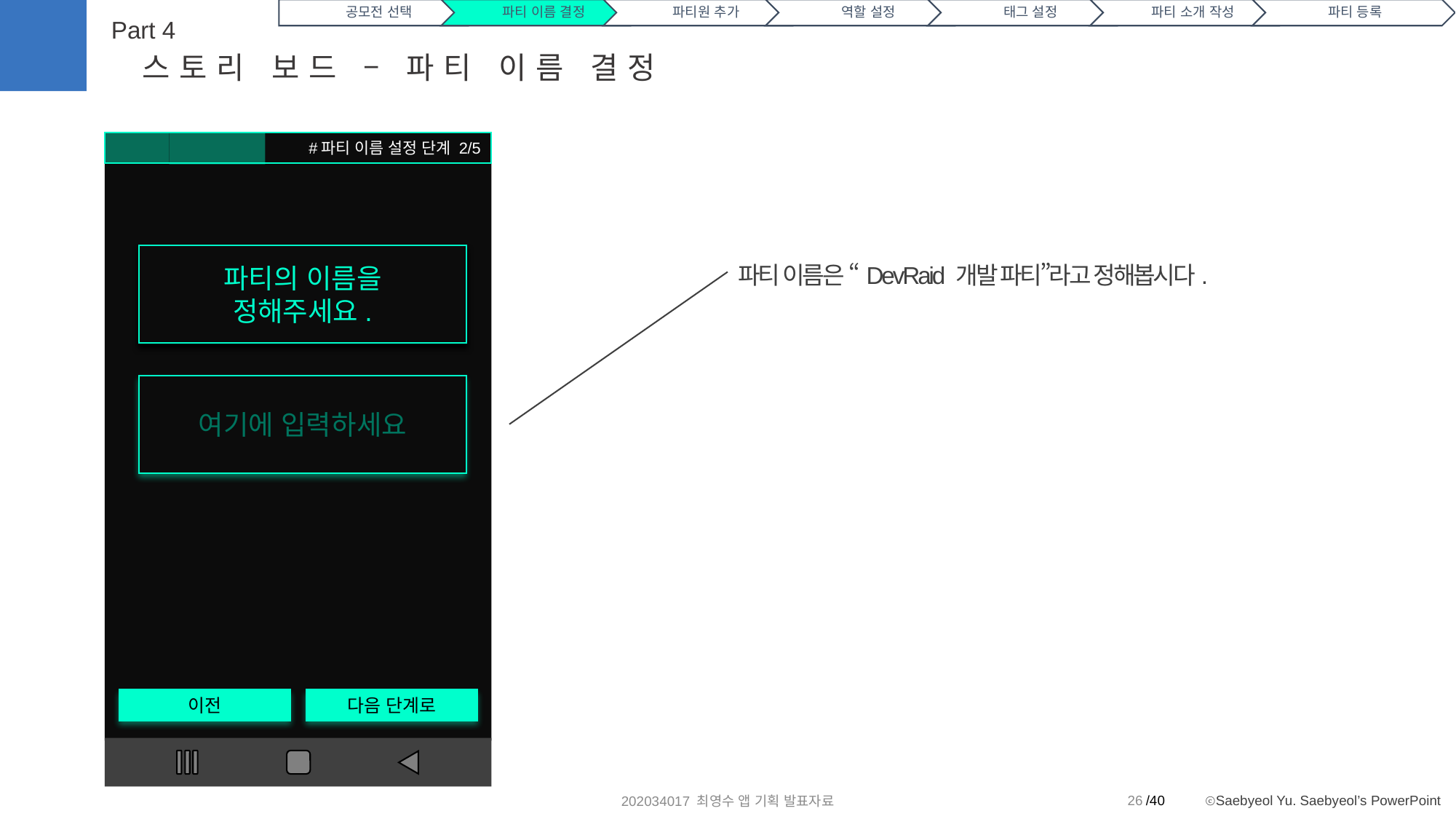

공모전 선택
파티 이름 결정
파티원 추가
역할 설정
태그 설정
파티 소개 작성
파티 등록
Part 4
스토리 보드 – 파티 이름 결정

이전
다음 단계로

#파티 이름 설정 단계 2/5

파티의 이름을
정해주세요.
여기에 입력하세요
파티 이름은 “DevRaid 개발 파티”라고 정해봅시다.
26
202034017 최영수 앱 기획 발표자료